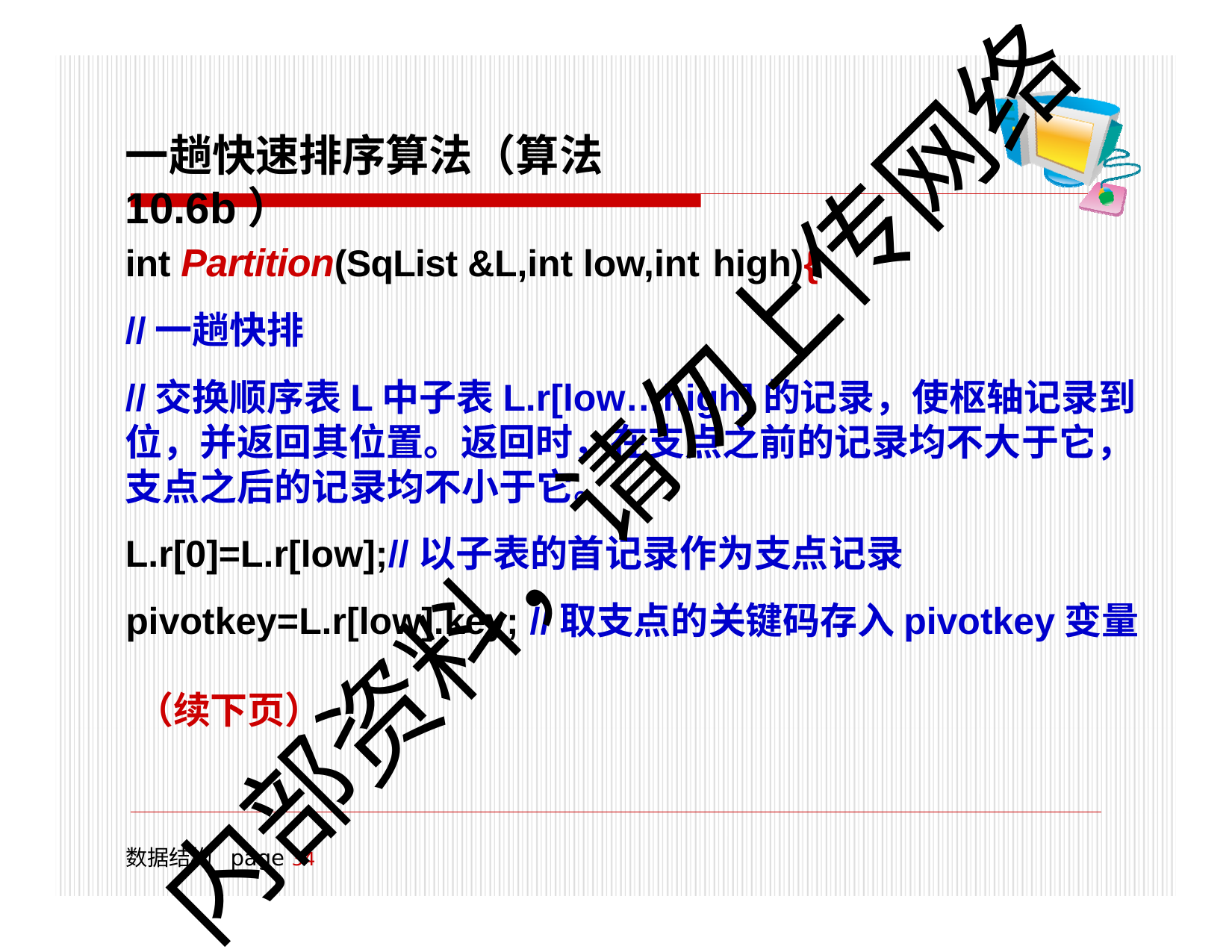

# 一趟快速排序算法（算法10.6b）

int Partition(SqList &L,int low,int high){
//一趟快排
//交换顺序表L中子表L.r[low…high]的记录，使枢轴记录到 位，并返回其位置。返回时，在支点之前的记录均不大于它， 支点之后的记录均不小于它。
L.r[0]=L.r[low];//以子表的首记录作为支点记录 pivotkey=L.r[low].key; //取支点的关键码存入pivotkey变量

（续下页）
内部资料，请勿上传网络

数据结构	page 34